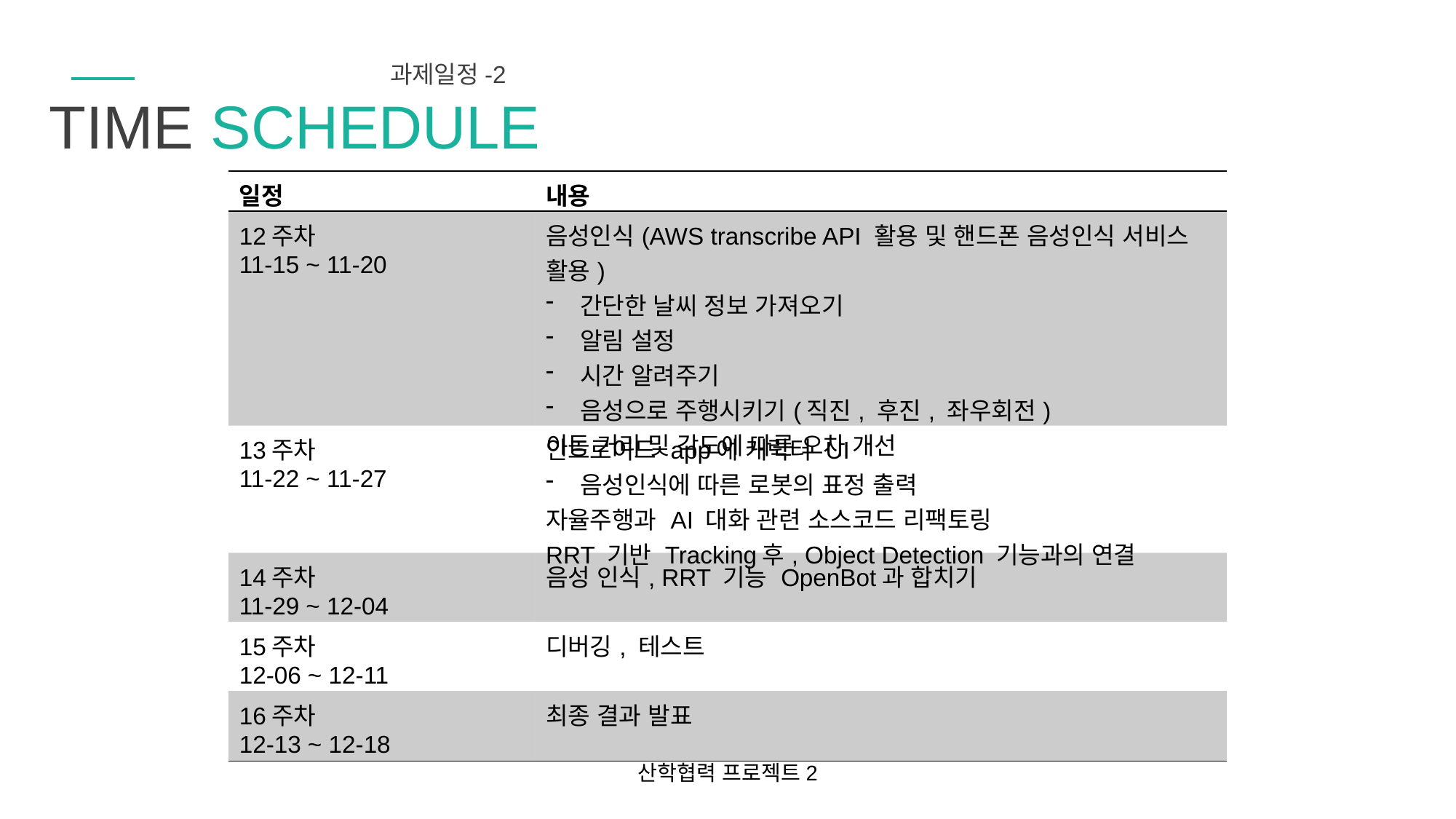

과제일정-2
TIME SCHEDULE
| 일정 | 내용 |
| --- | --- |
| 12주차 11-15 ~ 11-20 | 음성인식(AWS transcribe API 활용 및 핸드폰 음성인식 서비스 활용) 간단한 날씨 정보 가져오기 알림 설정 시간 알려주기 음성으로 주행시키기(직진, 후진, 좌우회전) 이동 거리 및 각도에 따른 오차 개선 |
| 13주차 11-22 ~ 11-27 | 안드로이드 app에 캐릭터 UI 음성인식에 따른 로봇의 표정 출력 자율주행과 AI 대화 관련 소스코드 리팩토링 RRT 기반 Tracking후, Object Detection 기능과의 연결 |
| 14주차 11-29 ~ 12-04 | 음성 인식, RRT 기능 OpenBot과 합치기 |
| 15주차 12-06 ~ 12-11 | 디버깅, 테스트 |
| 16주차 12-13 ~ 12-18 | 최종 결과 발표 |
산학협력 프로젝트2